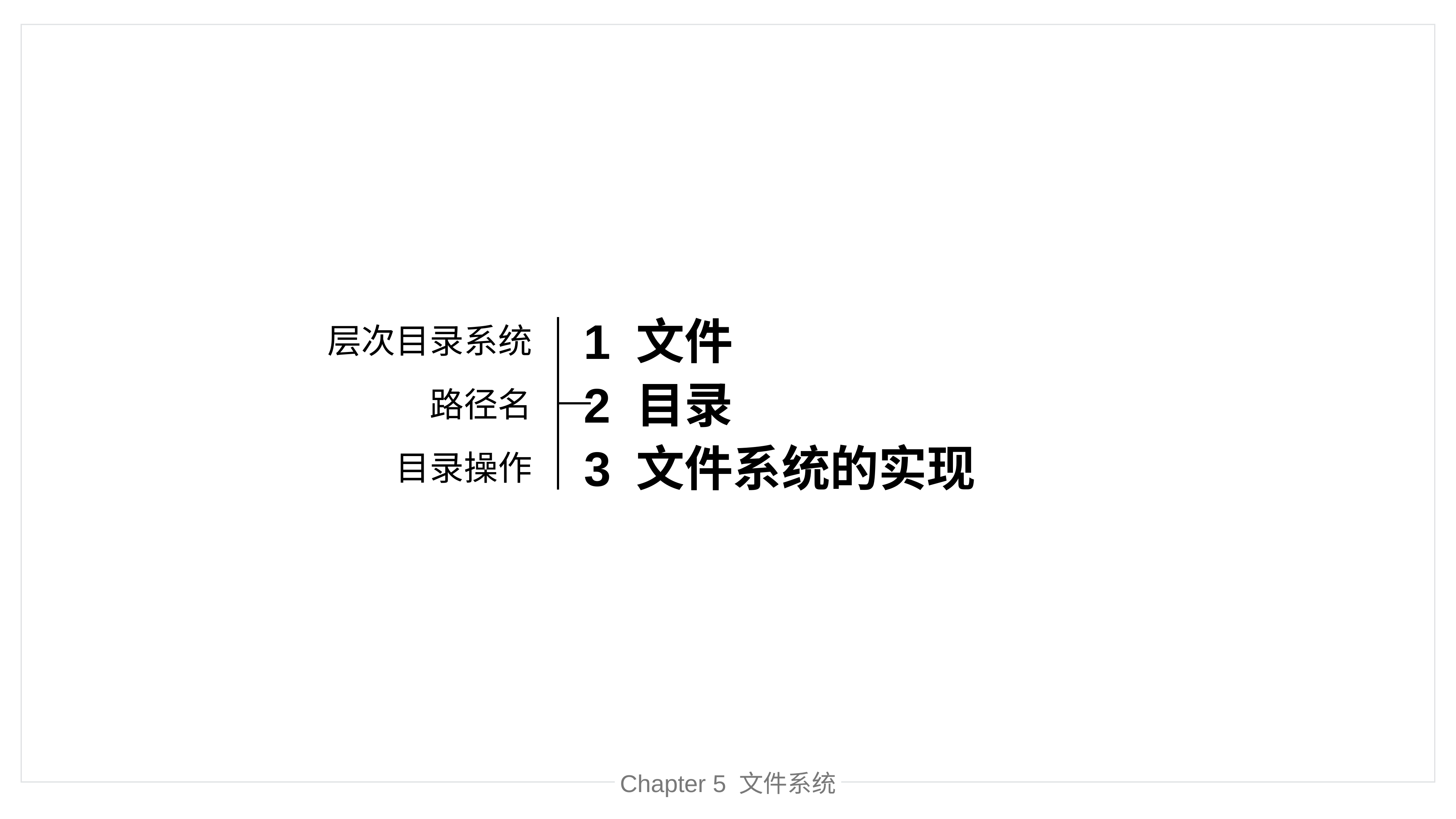

层次目录系统
1 文件

路径名
2 目录

目录操作
3 文件系统的实现
Chapter 处理器管理
Chapter 5 文件管理
Chapter 5 文件系统